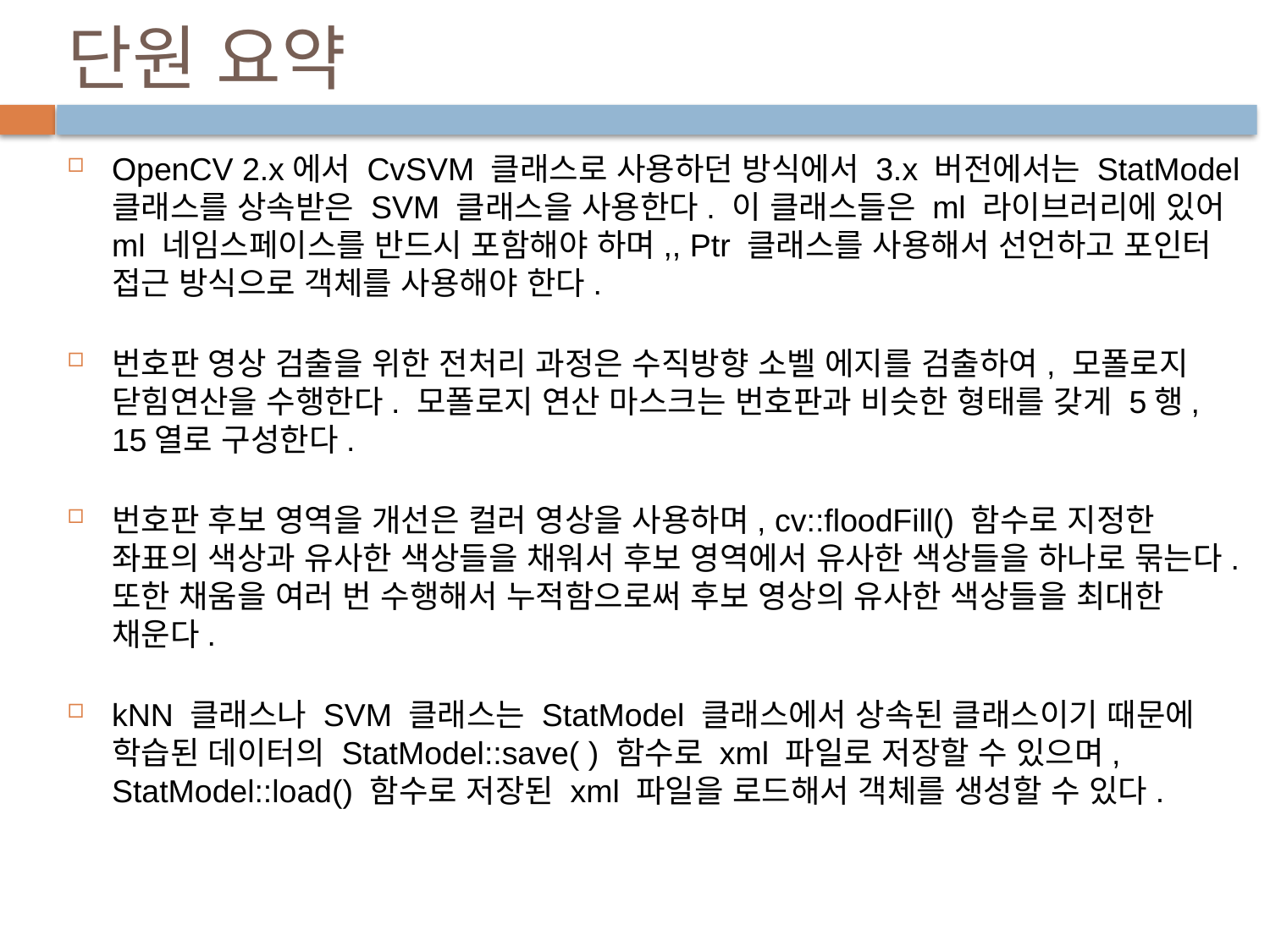

# 단원 요약
OpenCV 2.x에서 CvSVM 클래스로 사용하던 방식에서 3.x 버전에서는 StatModel 클래스를 상속받은 SVM 클래스을 사용한다. 이 클래스들은 ml 라이브러리에 있어 ml 네임스페이스를 반드시 포함해야 하며,, Ptr 클래스를 사용해서 선언하고 포인터 접근 방식으로 객체를 사용해야 한다.
번호판 영상 검출을 위한 전처리 과정은 수직방향 소벨 에지를 검출하여, 모폴로지 닫힘연산을 수행한다. 모폴로지 연산 마스크는 번호판과 비슷한 형태를 갖게 5행, 15열로 구성한다.
번호판 후보 영역을 개선은 컬러 영상을 사용하며, cv::floodFill() 함수로 지정한 좌표의 색상과 유사한 색상들을 채워서 후보 영역에서 유사한 색상들을 하나로 묶는다. 또한 채움을 여러 번 수행해서 누적함으로써 후보 영상의 유사한 색상들을 최대한 채운다.
kNN 클래스나 SVM 클래스는 StatModel 클래스에서 상속된 클래스이기 때문에 학습된 데이터의 StatModel::save( ) 함수로 xml 파일로 저장할 수 있으며, StatModel::load() 함수로 저장된 xml 파일을 로드해서 객체를 생성할 수 있다.